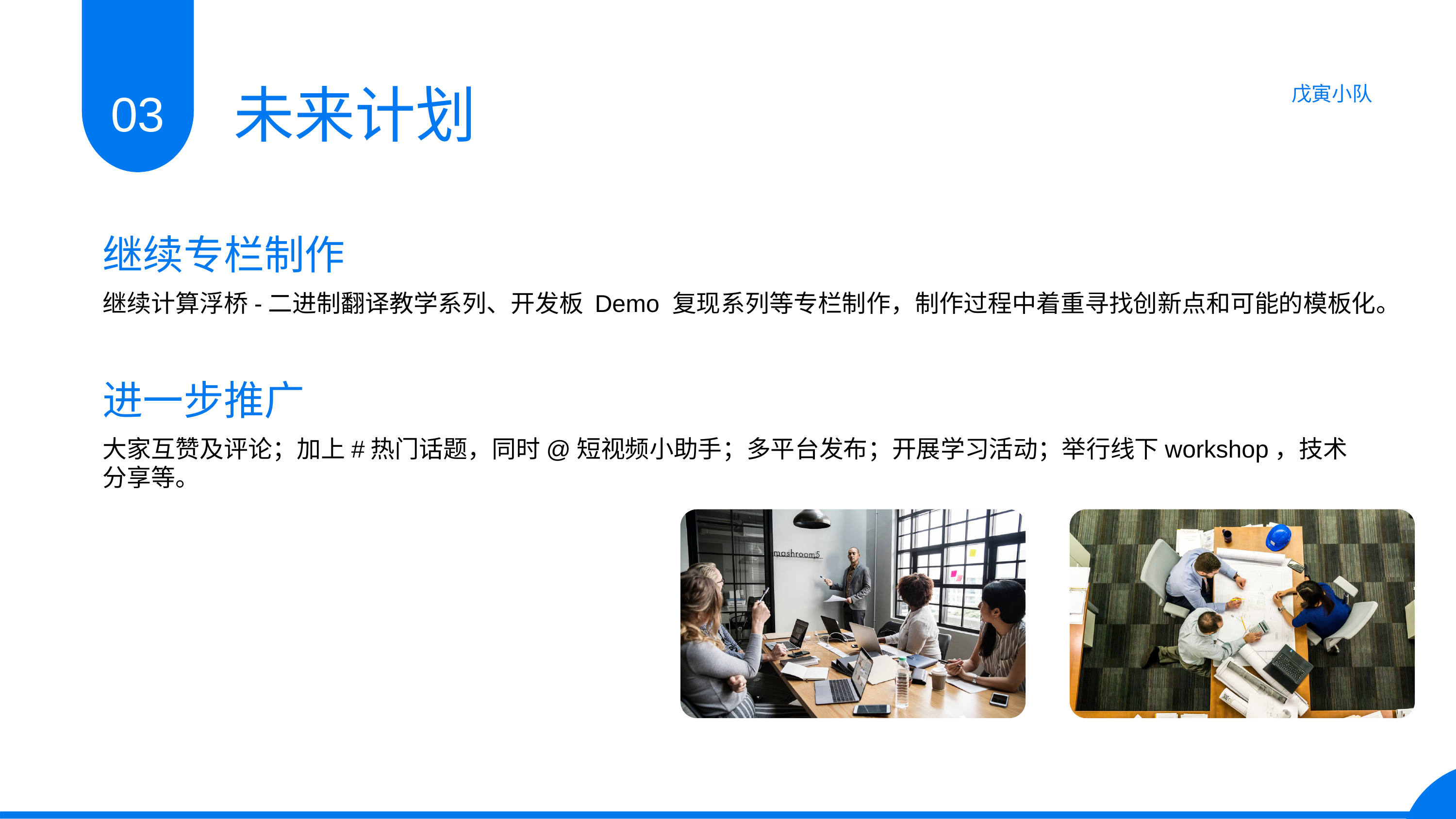

未来计划
03
戊寅小队
继续专栏制作
继续计算浮桥-二进制翻译教学系列、开发板 Demo 复现系列等专栏制作，制作过程中着重寻找创新点和可能的模板化。
进一步推广
大家互赞及评论；加上#热门话题，同时@短视频小助手；多平台发布；开展学习活动；举行线下workshop，技术分享等。